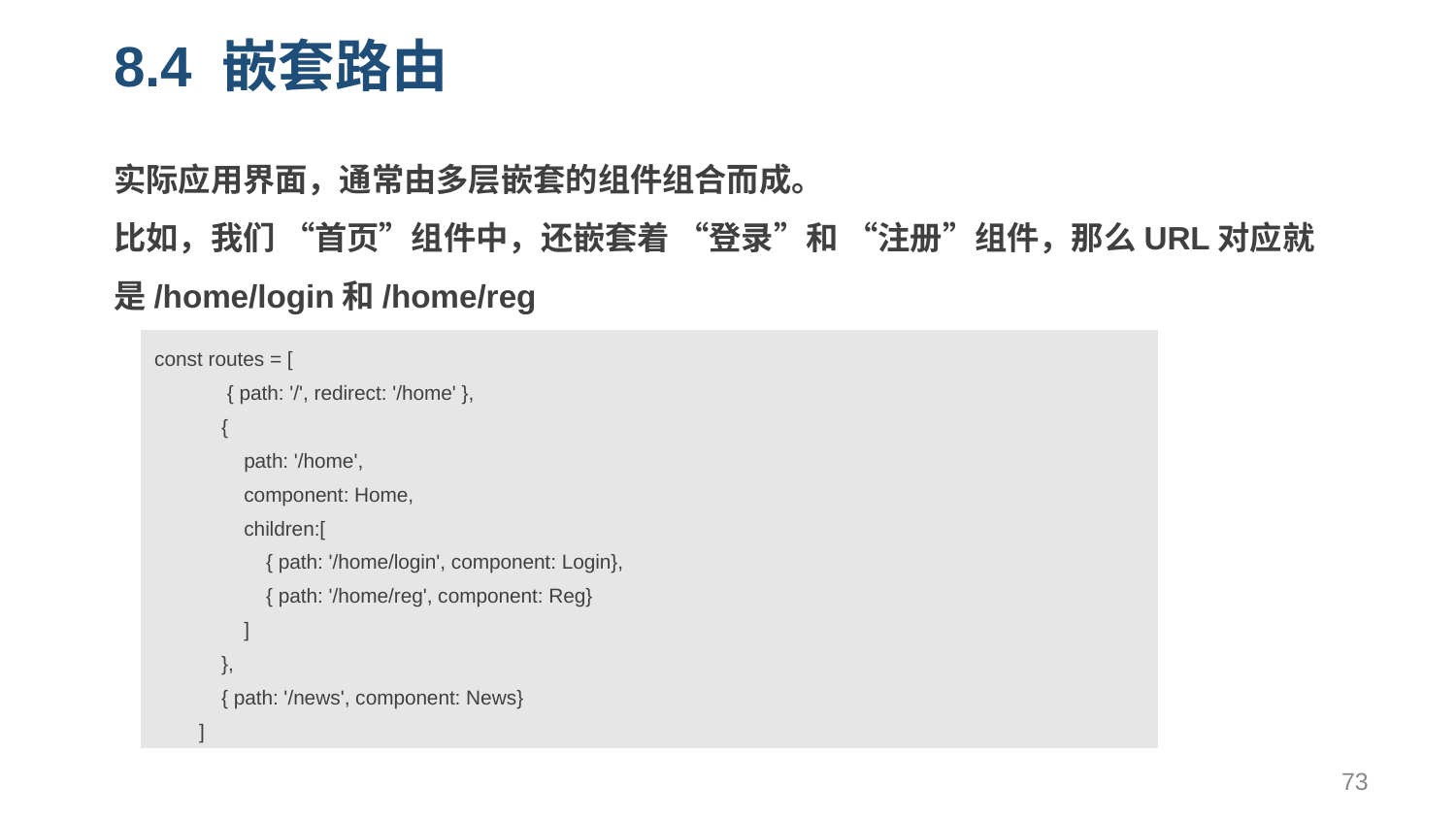

# 8.4 嵌套路由
实际应用界面，通常由多层嵌套的组件组合而成。
比如，我们 “首页”组件中，还嵌套着 “登录”和 “注册”组件，那么URL对应就是/home/login和/home/reg

| const routes = [ { path: '/', redirect: '/home' }, { path: '/home', component: Home, children:[ { path: '/home/login', component: Login}, { path: '/home/reg', component: Reg} ] }, { path: '/news', component: News} ] |
| --- |
73